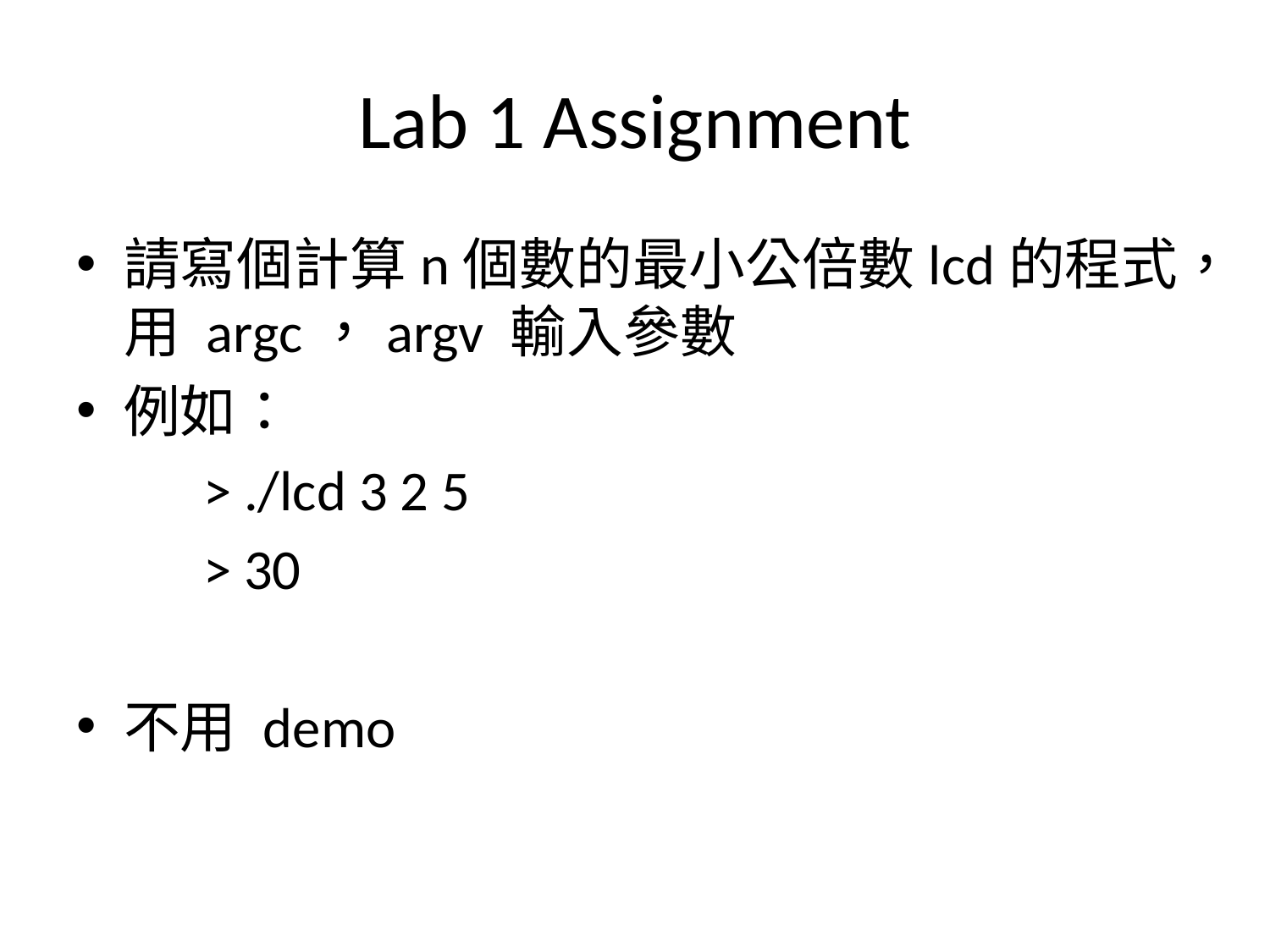

# Lab 1 Assignment
請寫個計算n個數的最小公倍數lcd的程式，用 argc，argv 輸入參數
例如：
	> ./lcd 3 2 5
	> 30

不用 demo